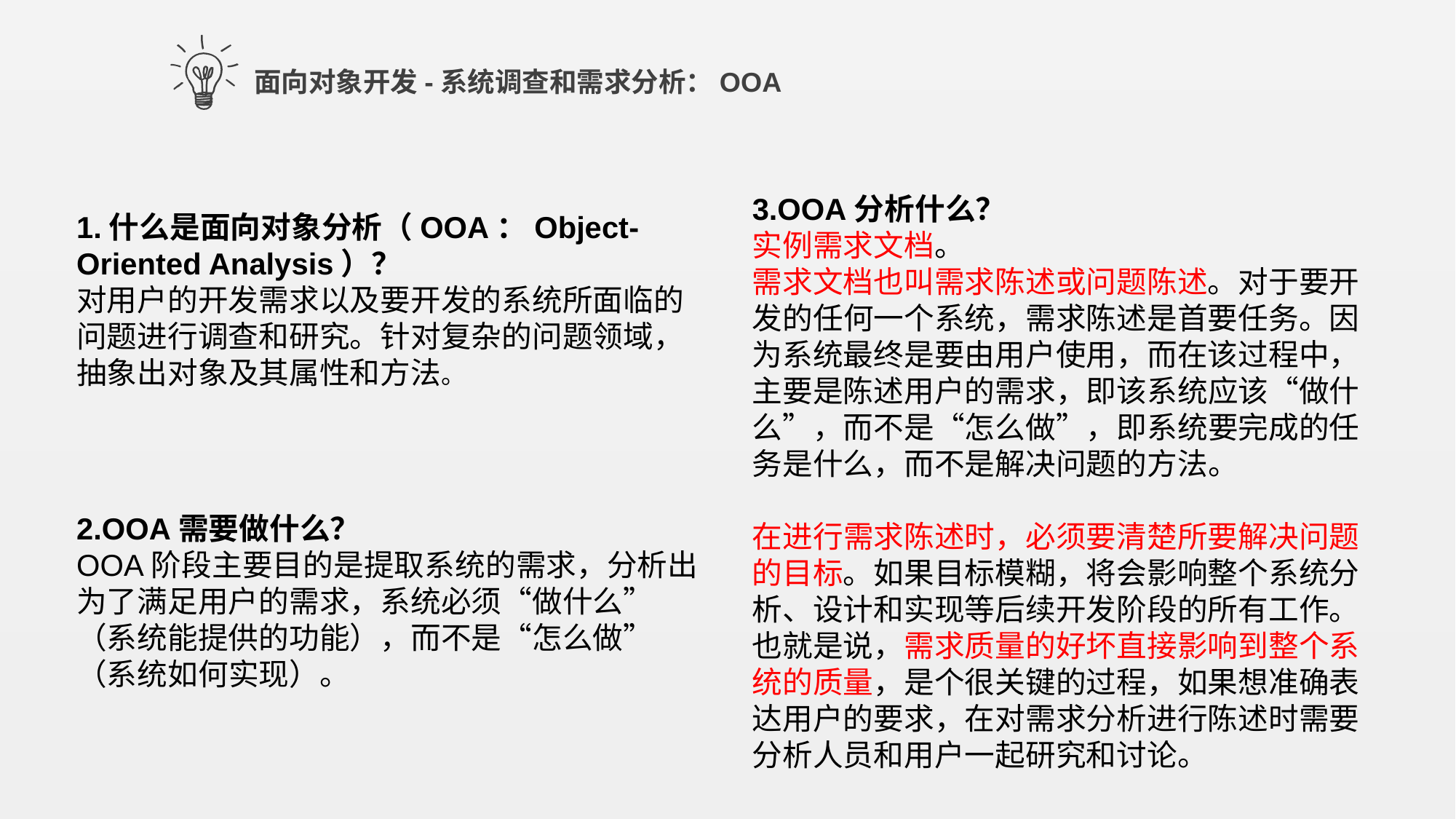

面向对象开发-系统调查和需求分析：OOA
3.OOA分析什么？
实例需求文档。
需求文档也叫需求陈述或问题陈述。对于要开发的任何一个系统，需求陈述是首要任务。因为系统最终是要由用户使用，而在该过程中，主要是陈述用户的需求，即该系统应该“做什么”，而不是“怎么做”，即系统要完成的任务是什么，而不是解决问题的方法。

在进行需求陈述时，必须要清楚所要解决问题的目标。如果目标模糊，将会影响整个系统分析、设计和实现等后续开发阶段的所有工作。也就是说，需求质量的好坏直接影响到整个系统的质量，是个很关键的过程，如果想准确表达用户的要求，在对需求分析进行陈述时需要分析人员和用户一起研究和讨论。
1.什么是面向对象分析（OOA：Object-Oriented Analysis）？
对用户的开发需求以及要开发的系统所面临的问题进行调查和研究。针对复杂的问题领域，抽象出对象及其属性和方法。
2.OOA需要做什么？
OOA阶段主要目的是提取系统的需求，分析出为了满足用户的需求，系统必须“做什么”（系统能提供的功能），而不是“怎么做”（系统如何实现）。